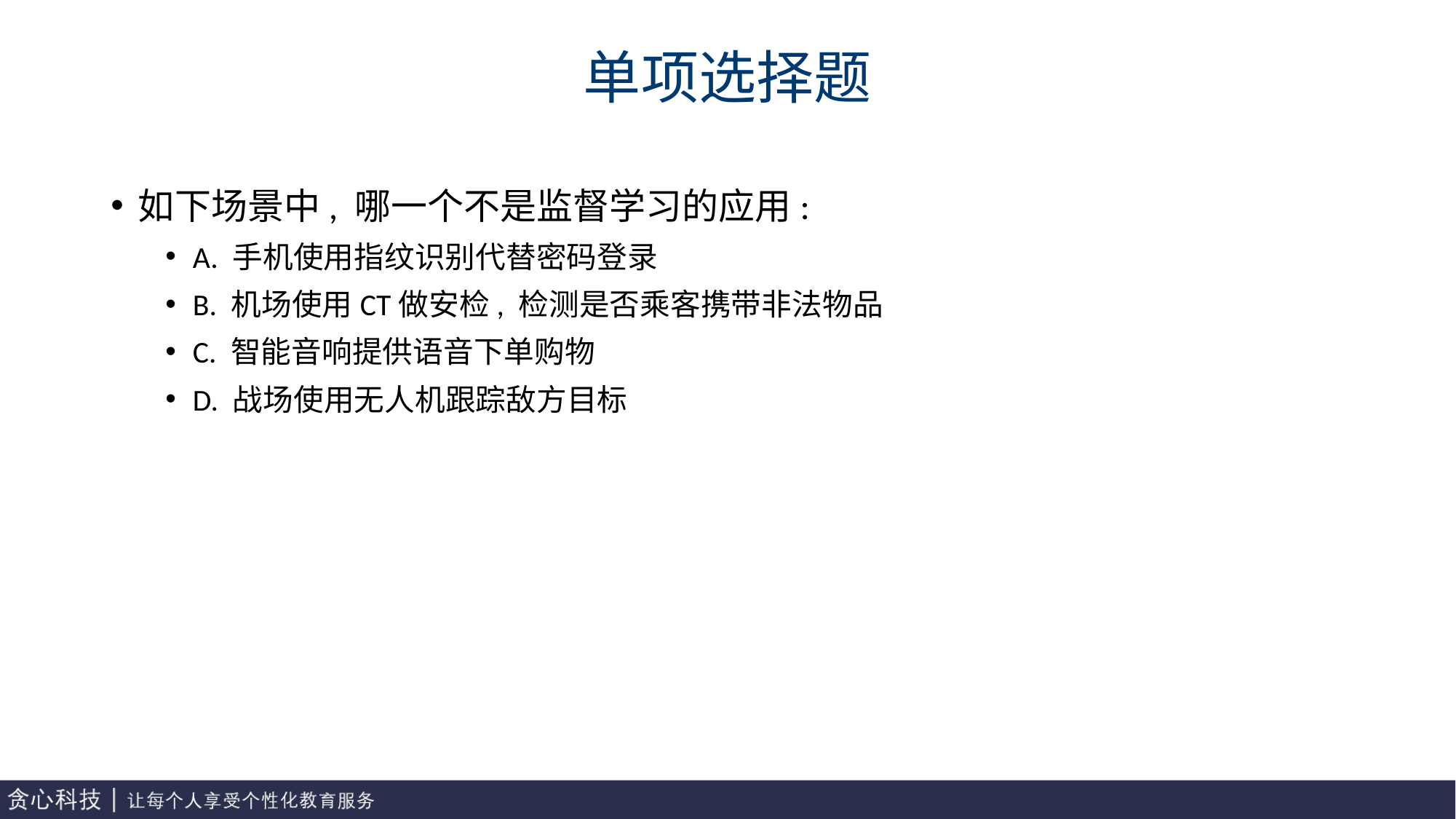

# 单项选择题
如下场景中, 哪一个不是监督学习的应用:
A. 手机使用指纹识别代替密码登录
B. 机场使用CT做安检, 检测是否乘客携带非法物品
C. 智能音响提供语音下单购物
D. 战场使用无人机跟踪敌方目标